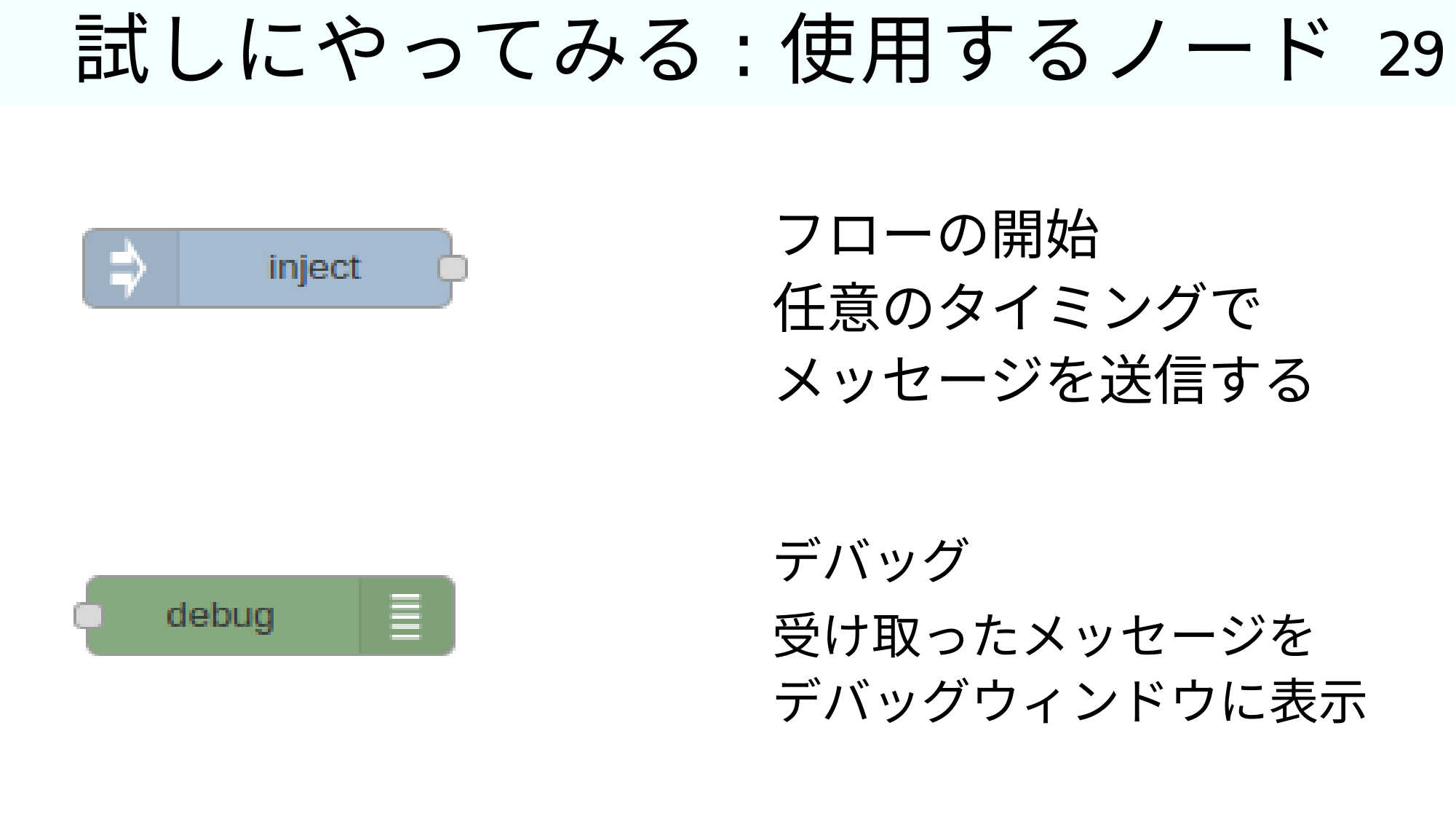

29
# 試しにやってみる:使用するノード
フローの開始

任意のタイミングで
メッセージを送信する
デバッグ
受け取ったメッセージを
デバッグウィンドウに表示